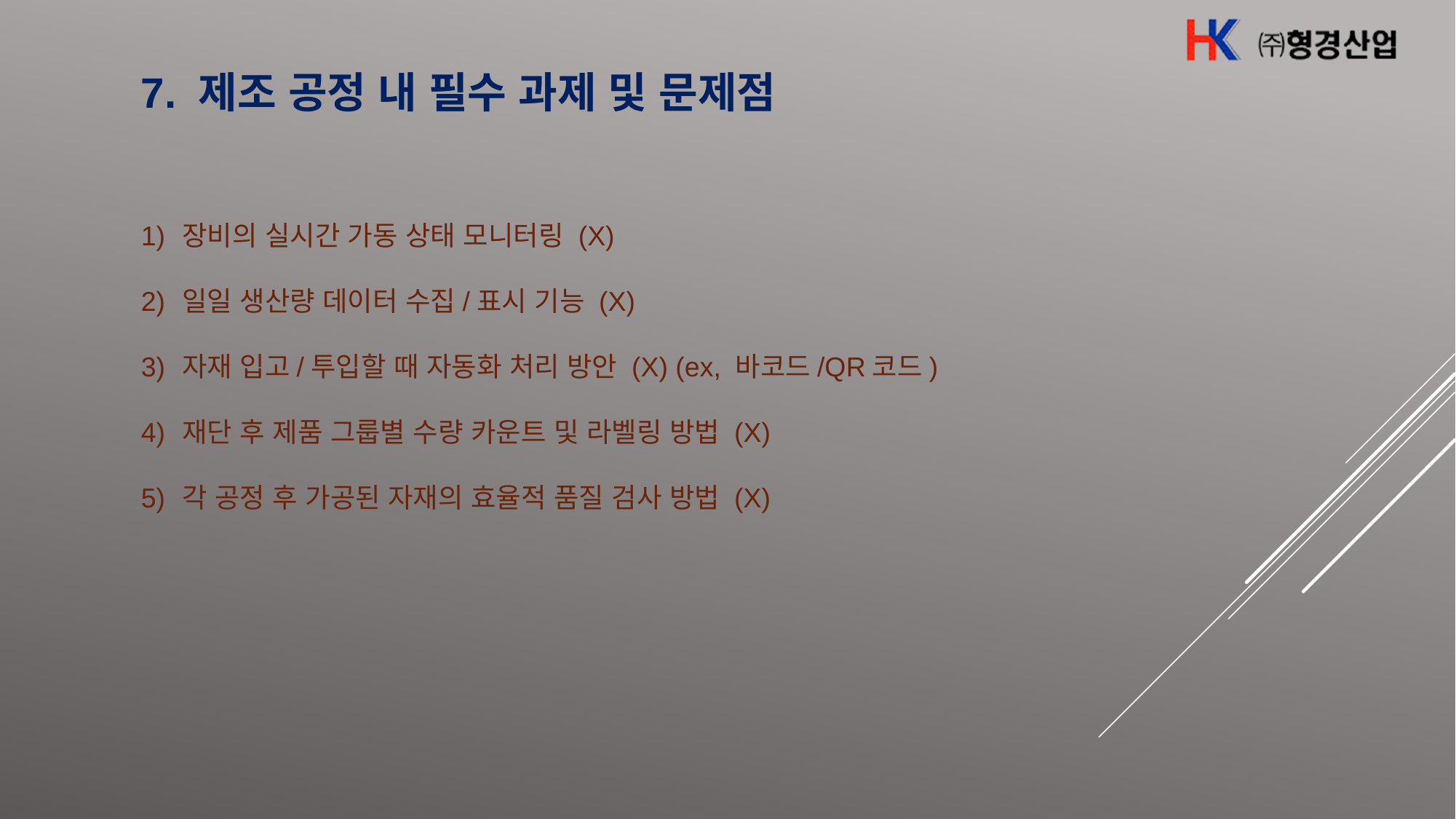

7. 제조 공정 내 필수 과제 및 문제점

장비의 실시간 가동 상태 모니터링 (X)

일일 생산량 데이터 수집/표시 기능 (X)

자재 입고/투입할 때 자동화 처리 방안 (X) (ex, 바코드/QR코드)

재단 후 제품 그룹별 수량 카운트 및 라벨링 방법 (X)

각 공정 후 가공된 자재의 효율적 품질 검사 방법 (X)